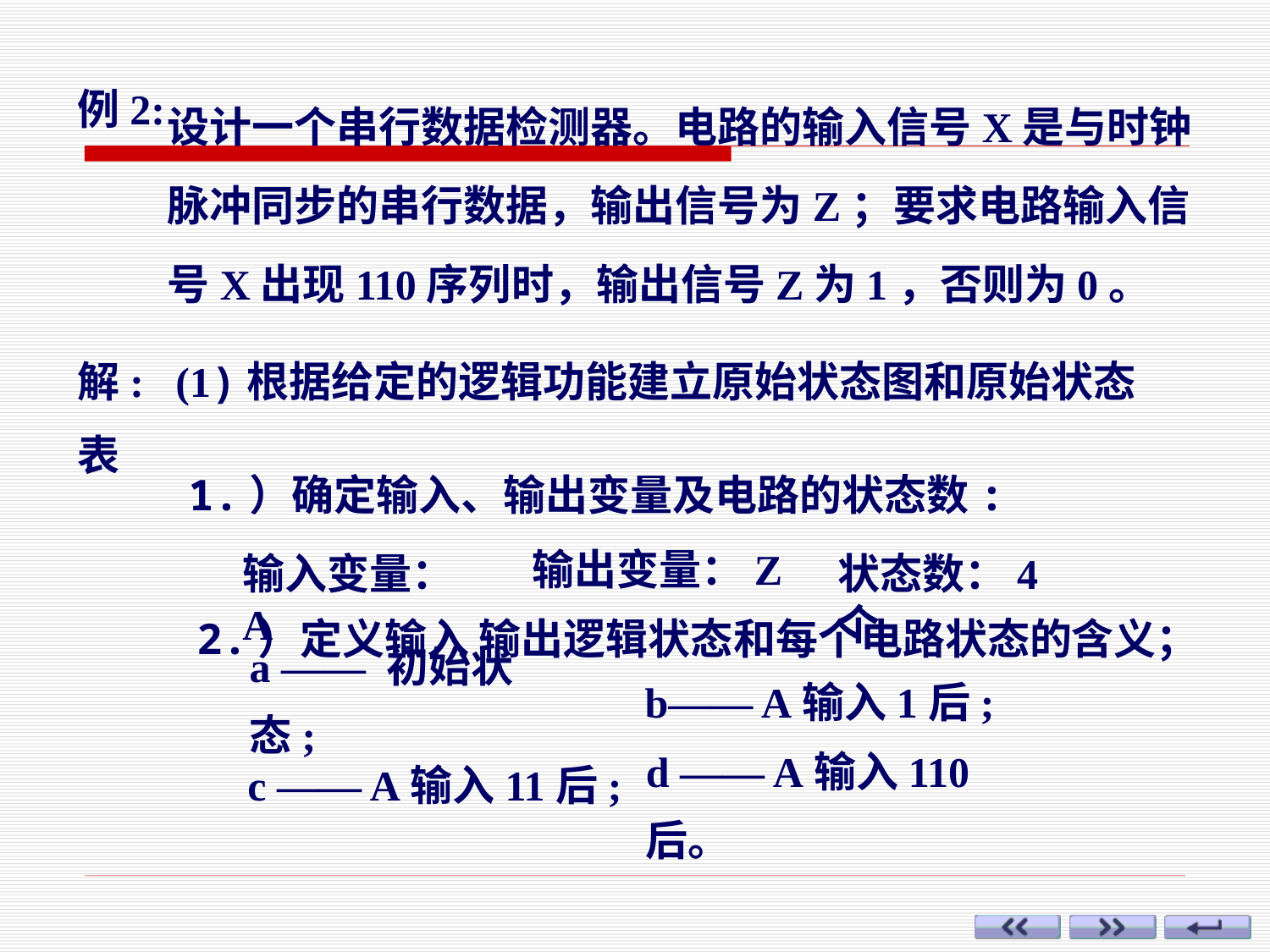

设计一个串行数据检测器。电路的输入信号X是与时钟脉冲同步的串行数据，输出信号为Z；要求电路输入信号X出现110序列时，输出信号Z为1，否则为0。
例2:
解:   (1)根据给定的逻辑功能建立原始状态图和原始状态表
1.）确定输入、输出变量及电路的状态数:
输出变量：Z
输入变量：A
状态数：4个
2.）定义输入 输出逻辑状态和每个电路状态的含义；
a —— 初始状态;
b—— A输入1后;
d —— A输入110后。
c —— A输入11后;